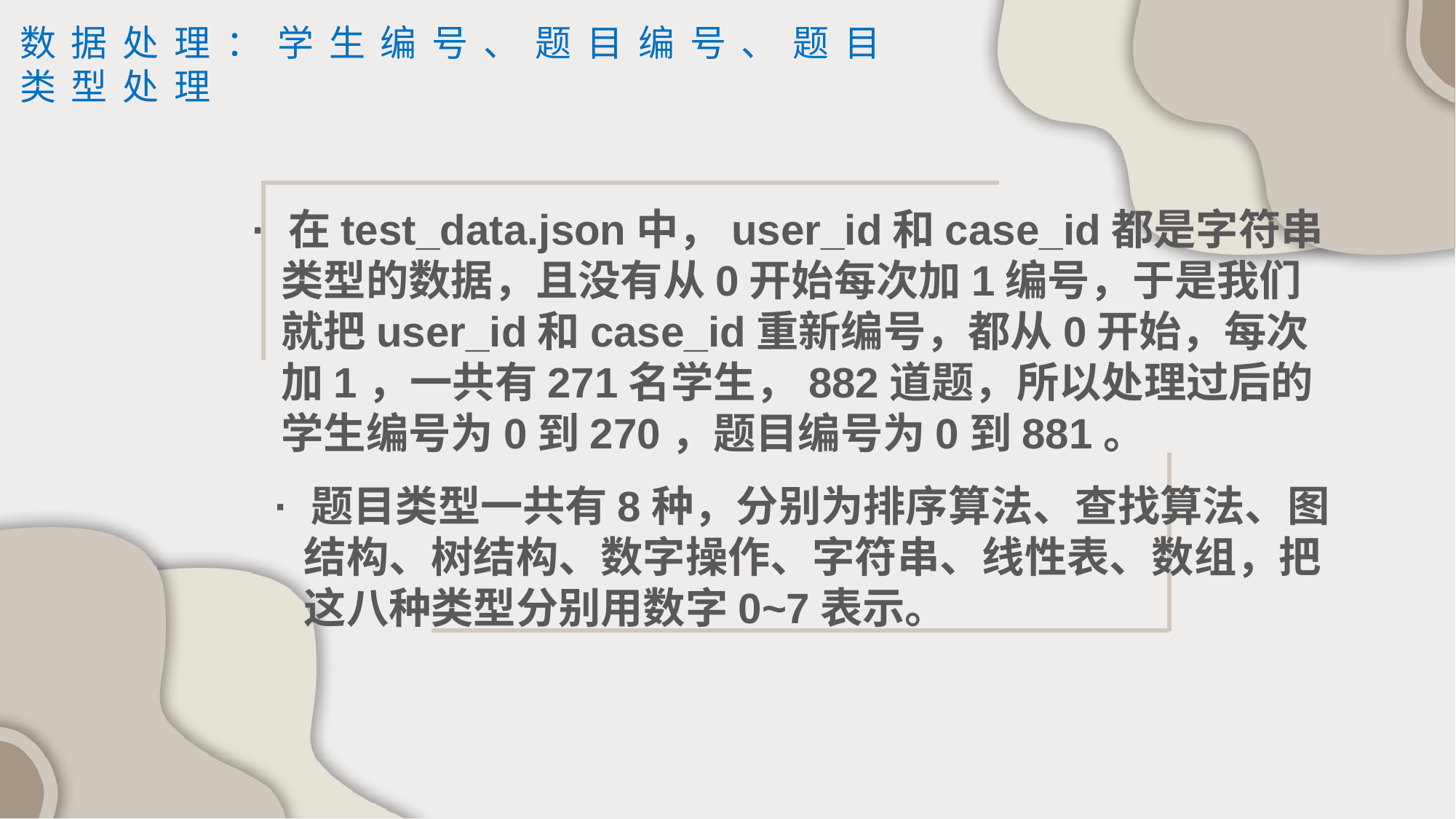

数据处理：学生编号、题目编号、题目类型处理
· 在test_data.json中，user_id和case_id都是字符串
  类型的数据，且没有从0开始每次加1编号，于是我们
  就把user_id和case_id重新编号，都从0开始，每次
  加1，一共有271名学生，882道题，所以处理过后的
  学生编号为0到270，题目编号为0到881。
· 题目类型一共有8种，分别为排序算法、查找算法、图
  结构、树结构、数字操作、字符串、线性表、数组，把
  这八种类型分别用数字0~7表示。